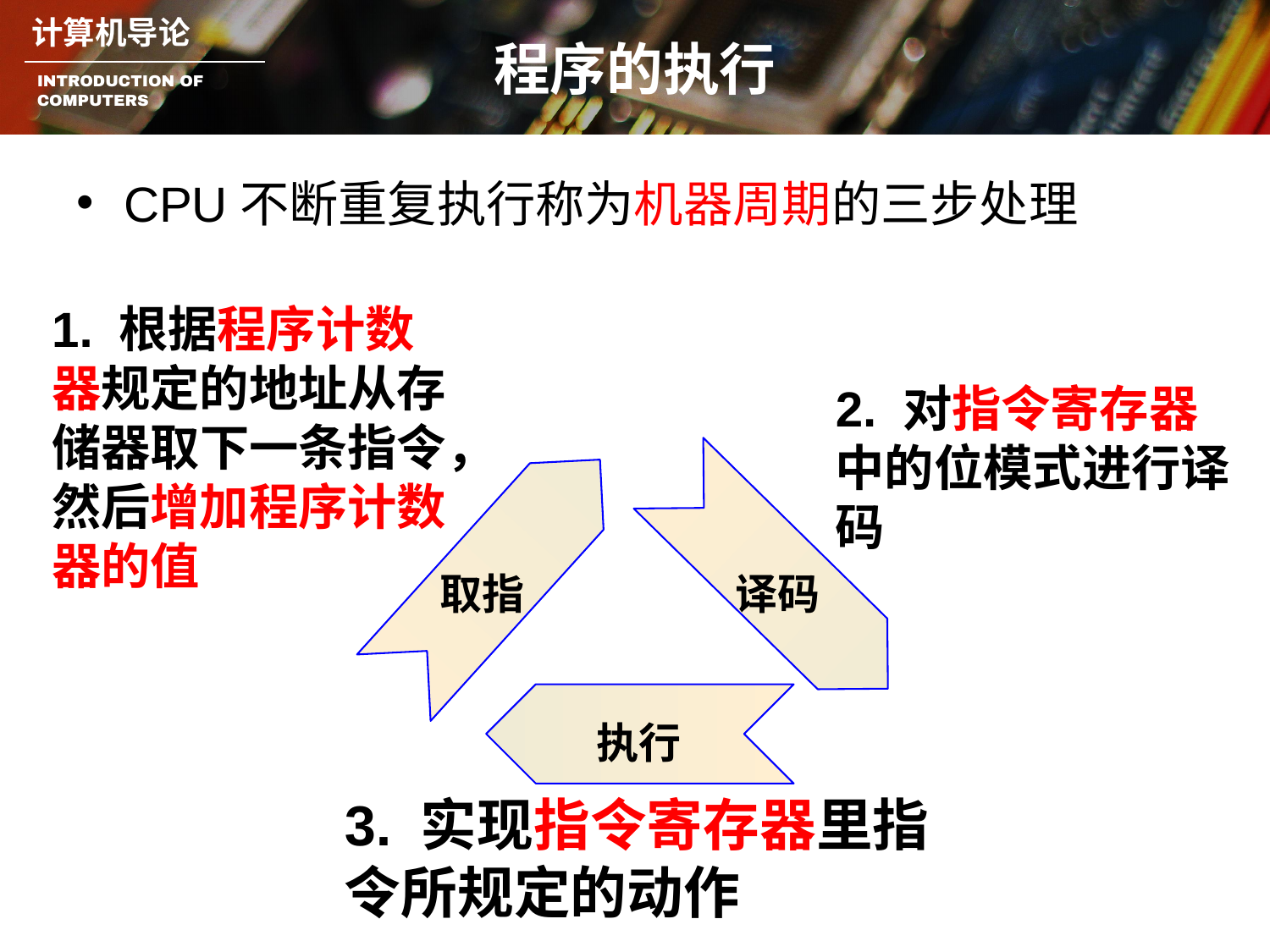

# 程序的执行
CPU不断重复执行称为机器周期的三步处理

1. 根据程序计数器规定的地址从存储器取下一条指令，然后增加程序计数器的值
2. 对指令寄存器中的位模式进行译码

取指
译码

执行
3. 实现指令寄存器里指令所规定的动作